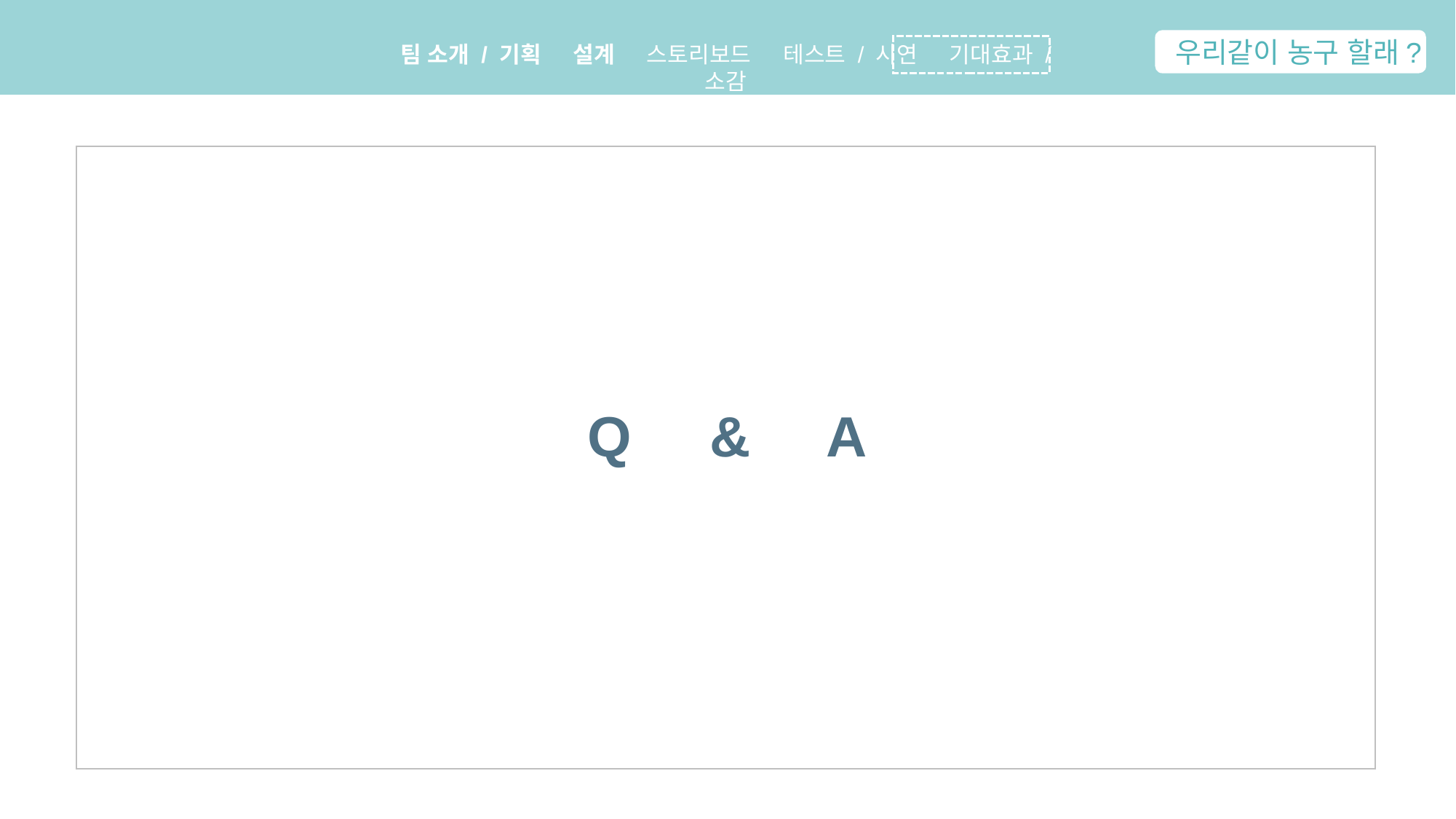

우리같이 농구 할래?
팀 소개 / 기획     설계     스토리보드     테스트 / 시연     기대효과 / 소감

Q     &     A